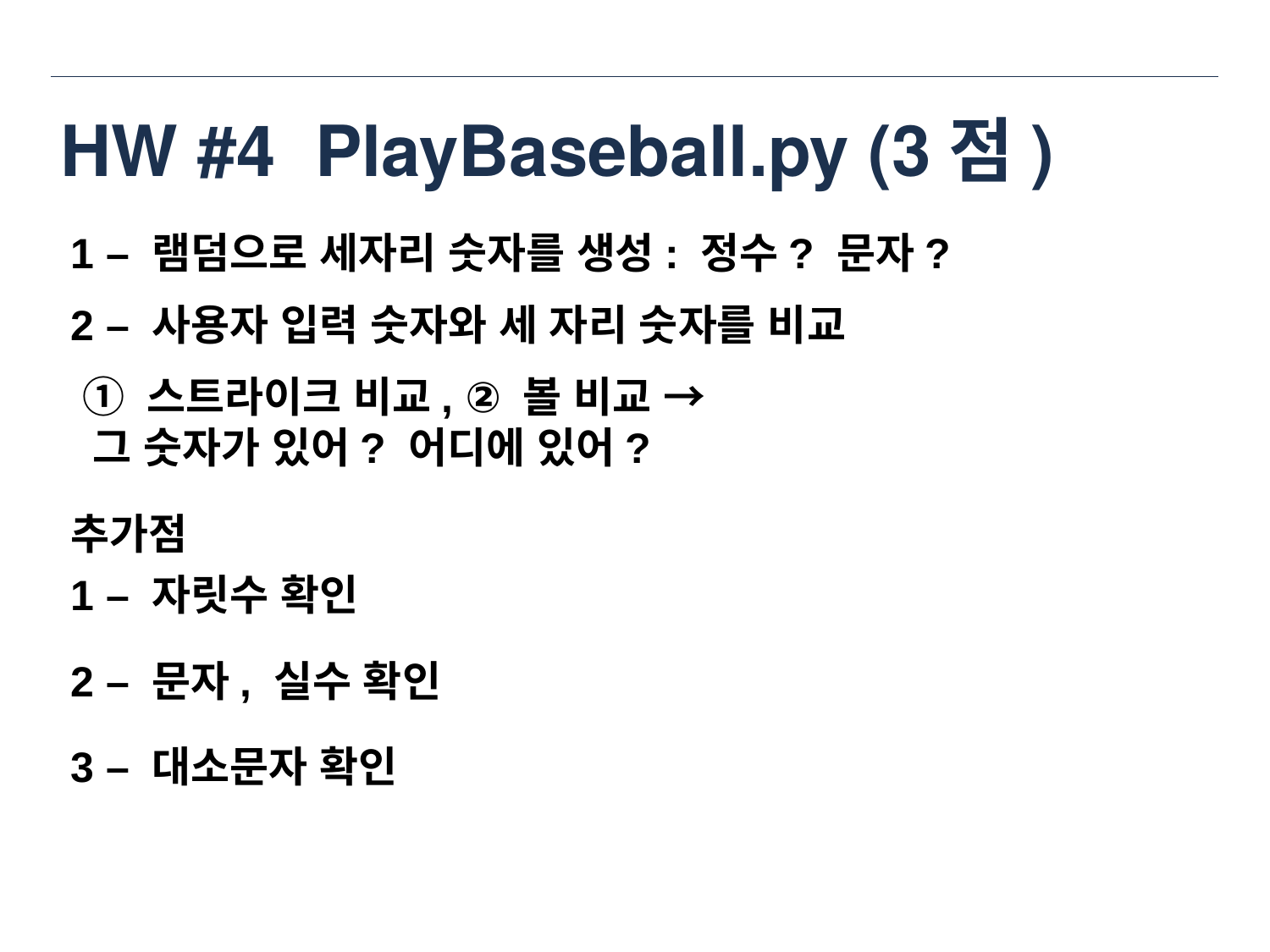

# HW #4  PlayBaseball.py (3점)
1 – 램덤으로 세자리 숫자를 생성: 정수? 문자?
2 – 사용자 입력 숫자와 세 자리 숫자를 비교
 ① 스트라이크 비교, ② 볼 비교 →
 그 숫자가 있어? 어디에 있어?
추가점
1 – 자릿수 확인
2 – 문자, 실수 확인
3 – 대소문자 확인